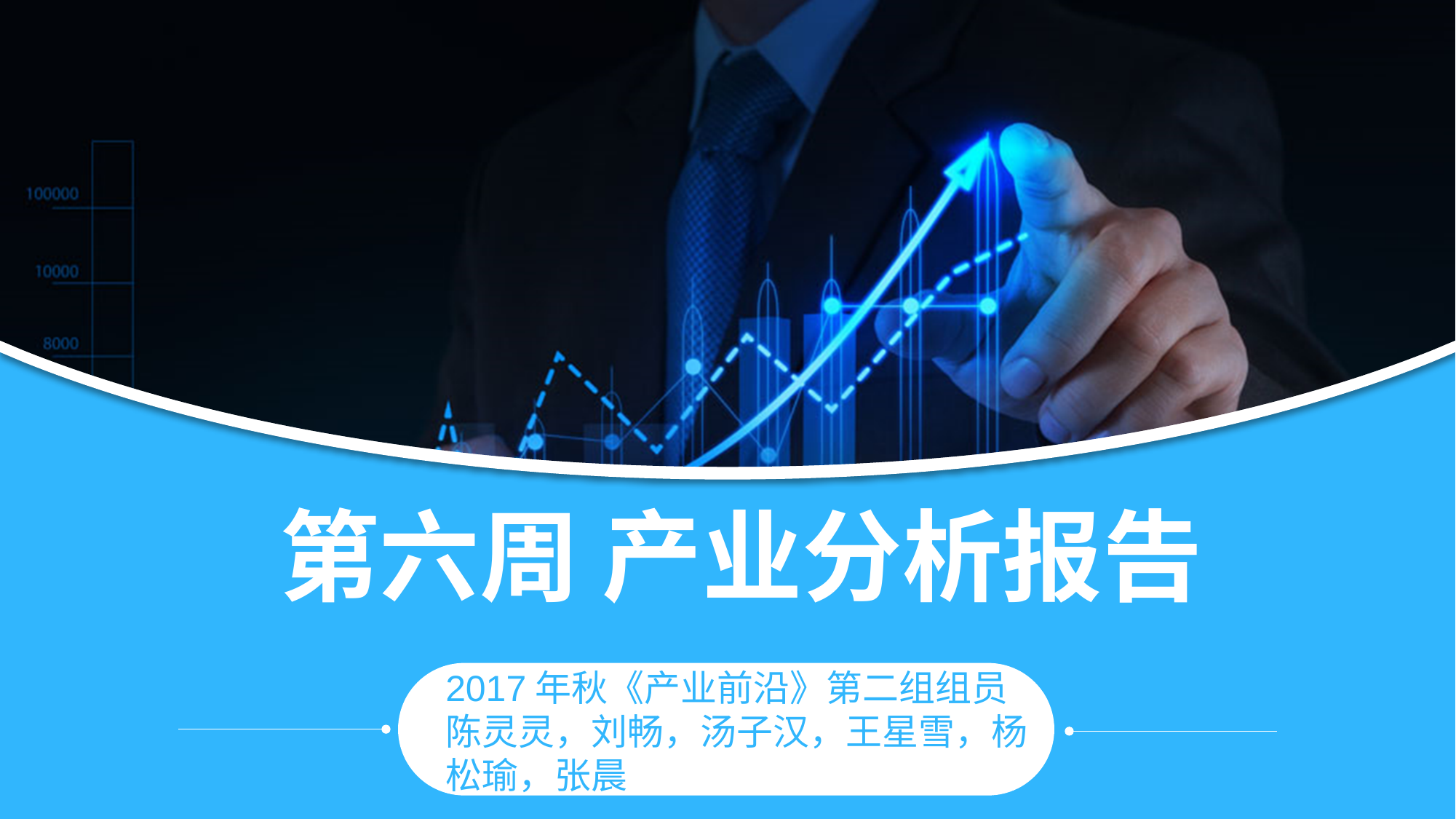

第六周 产业分析报告
2017年秋《产业前沿》第二组组员
陈灵灵，刘畅，汤子汉，王星雪，杨松瑜，张晨